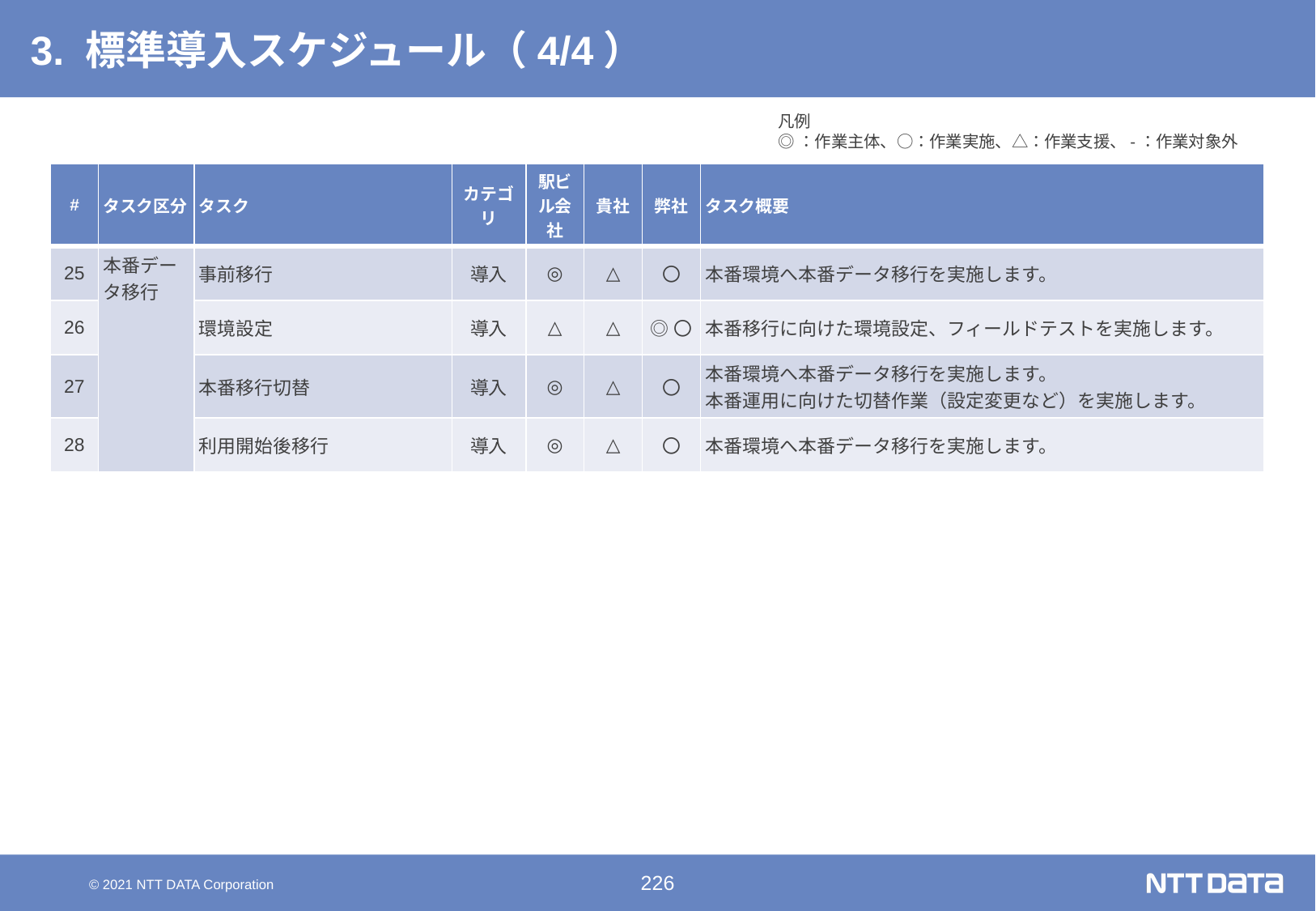

# 3. 標準導入スケジュール（4/4）
凡例
◎：作業主体、○：作業実施、△：作業支援、-：作業対象外
| # | タスク区分 | タスク | カテゴリ | 駅ビル会社 | 貴社 | 弊社 | タスク概要 |
| --- | --- | --- | --- | --- | --- | --- | --- |
| 25 | 本番データ移行 | 事前移行 | 導入 | ◎ | △ | 〇 | 本番環境へ本番データ移行を実施します。 |
| 26 |  | 環境設定 | 導入 | △ | △ | ◎〇 | 本番移行に向けた環境設定、フィールドテストを実施します。 |
| 27 |  | 本番移行切替 | 導入 | ◎ | △ | 〇 | 本番環境へ本番データ移行を実施します。 本番運用に向けた切替作業（設定変更など）を実施します。 |
| 28 |  | 利用開始後移行 | 導入 | ◎ | △ | 〇 | 本番環境へ本番データ移行を実施します。 |